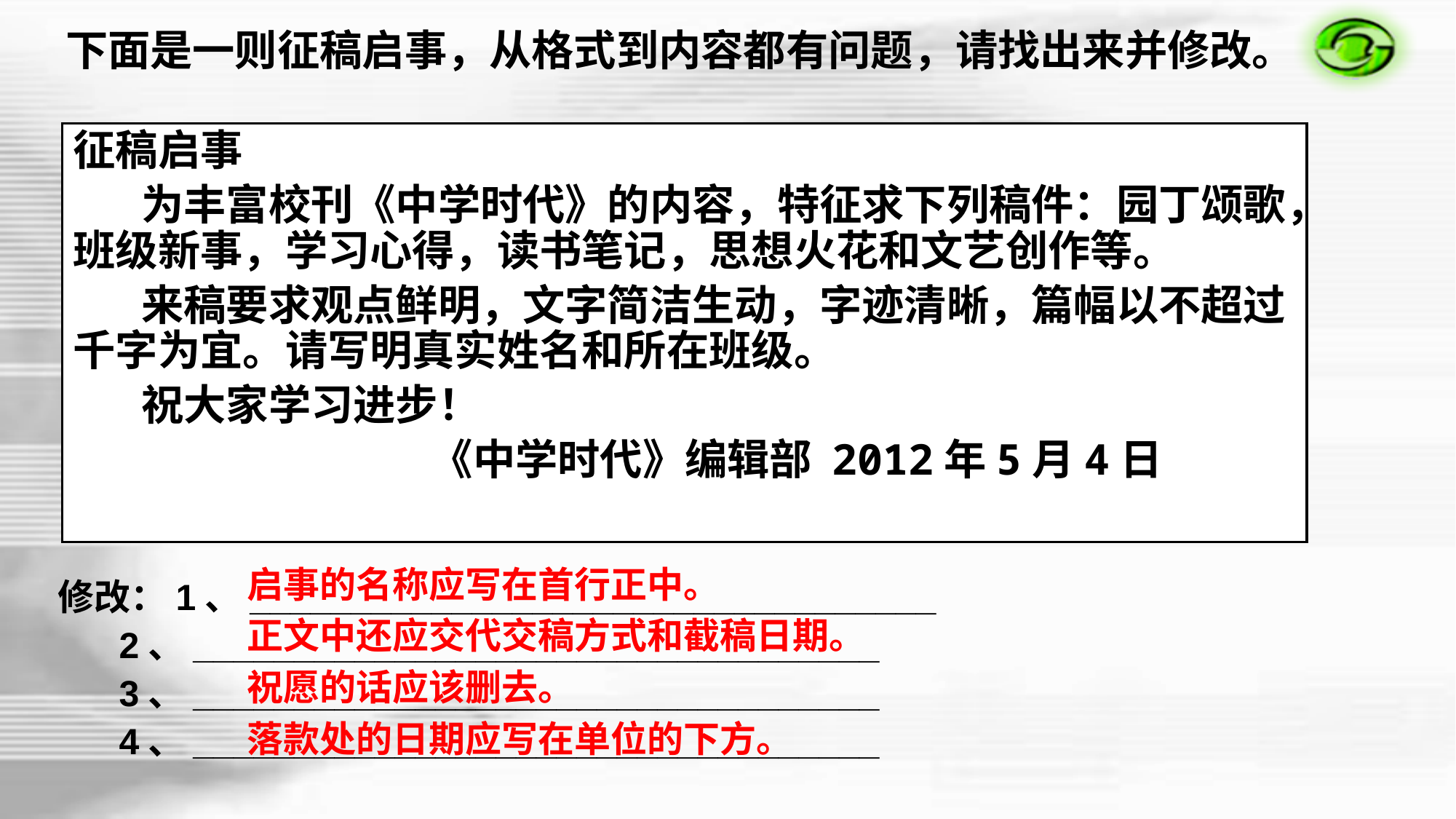

下面是一则征稿启事，从格式到内容都有问题，请找出来并修改。
征稿启事
      为丰富校刊《中学时代》的内容，特征求下列稿件：园丁颂歌，班级新事，学习心得，读书笔记，思想火花和文艺创作等。
      来稿要求观点鲜明，文字简洁生动，字迹清晰，篇幅以不超过千字为宜。请写明真实姓名和所在班级。
      祝大家学习进步！
                                    《中学时代》编辑部 2012年5月4日
启事的名称应写在首行正中。
修改：1、__________________________________
      2、__________________________________
      3、__________________________________
      4、__________________________________
正文中还应交代交稿方式和截稿日期。
祝愿的话应该删去。
落款处的日期应写在单位的下方。